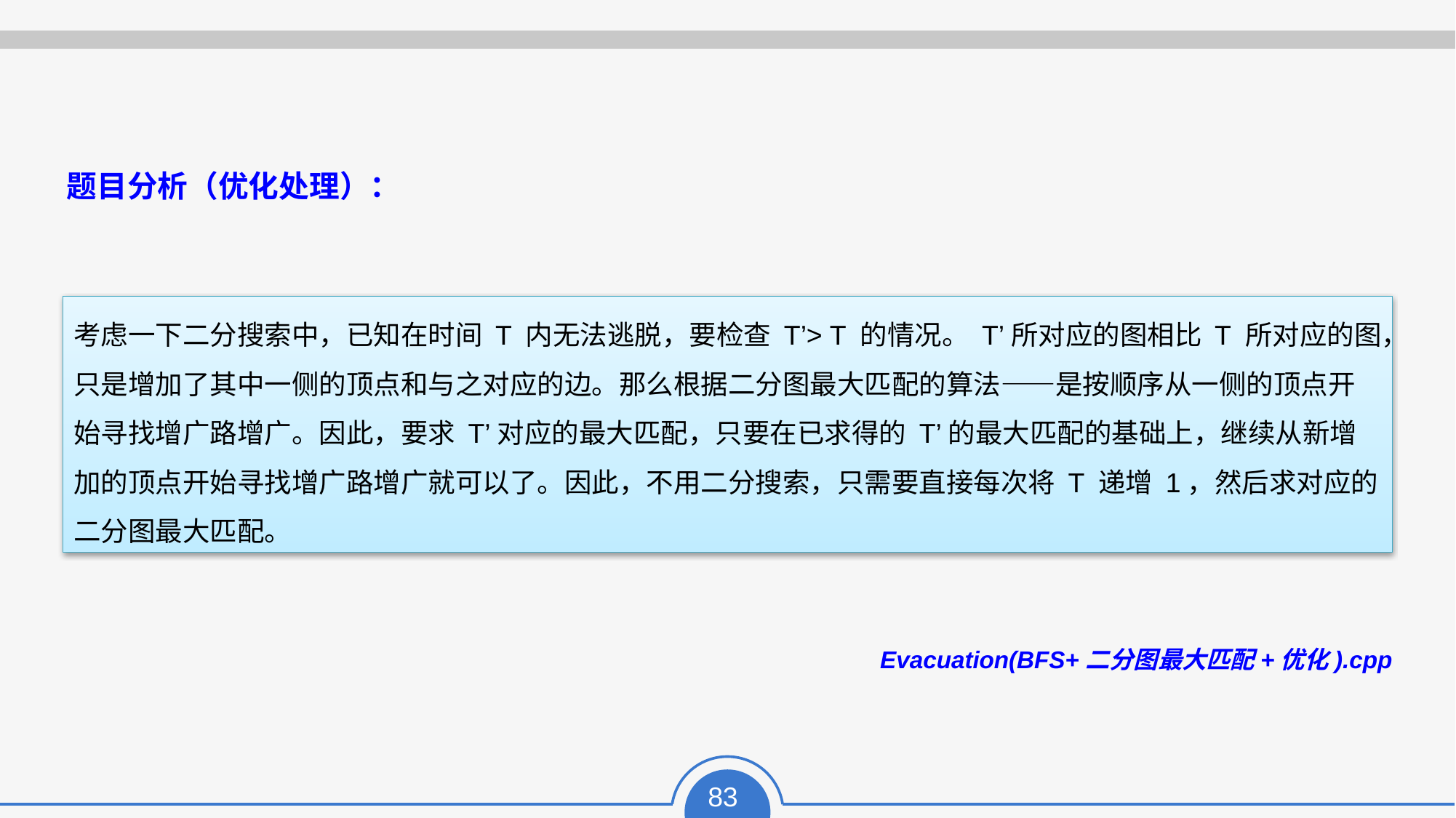

题目分析（优化处理）：
考虑一下二分搜索中，已知在时间 T 内无法逃脱，要检查 T’> T 的情况。 T’所对应的图相比 T 所对应的图，只是增加了其中一侧的顶点和与之对应的边。那么根据二分图最大匹配的算法——是按顺序从一侧的顶点开始寻找增广路增广。因此，要求 T’对应的最大匹配，只要在已求得的 T’的最大匹配的基础上，继续从新增加的顶点开始寻找增广路增广就可以了。因此，不用二分搜索，只需要直接每次将 T 递增 1，然后求对应的二分图最大匹配。
Evacuation(BFS+二分图最大匹配+优化).cpp